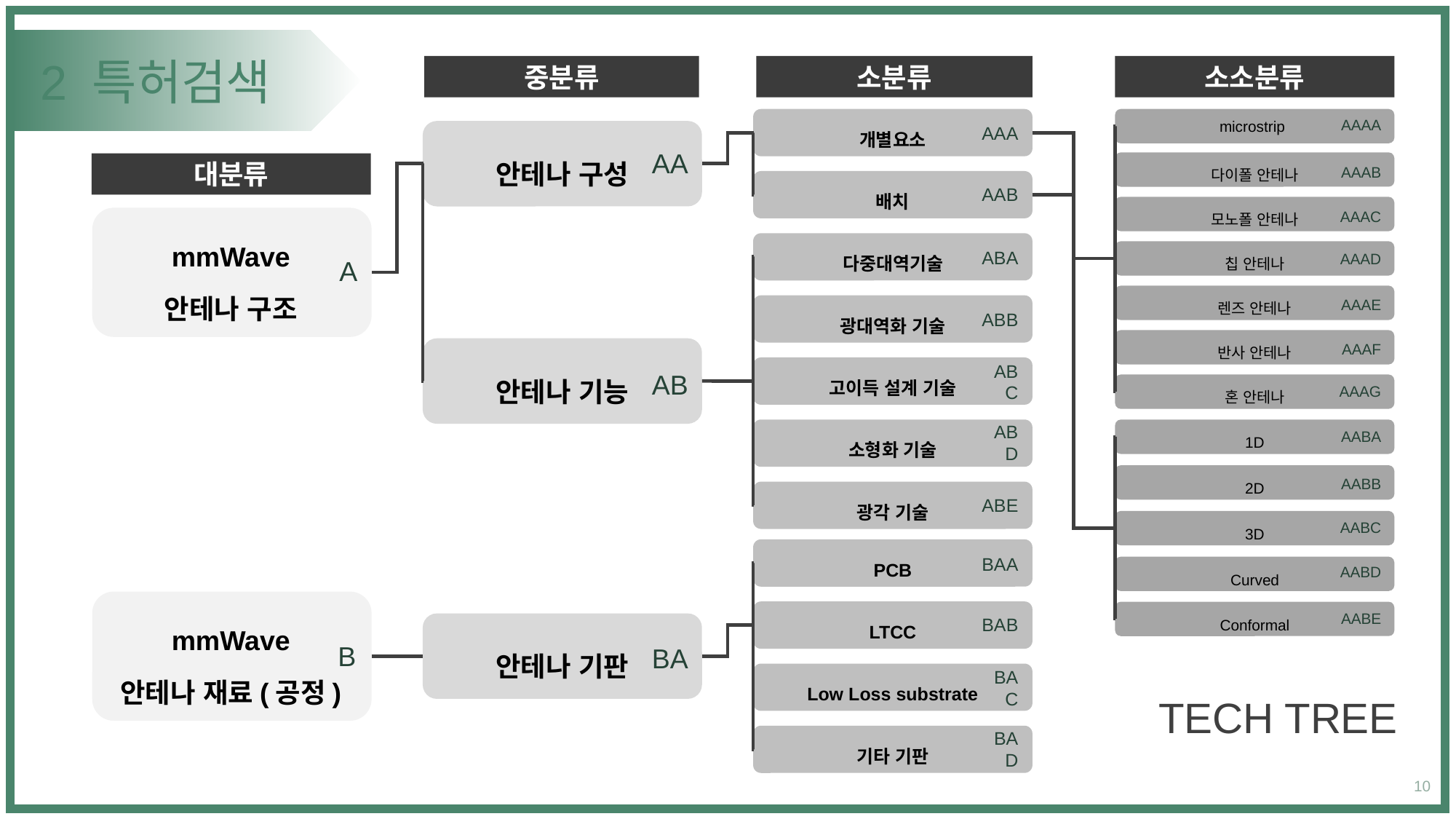

TECH TREE
# 2 특허검색
중분류
소분류
소소분류

개별요소

배치

microstrip
AAAA
AAA

안테나 구성

안테나 기능
AA
다이폴 안테나

대분류
AAAB
AAB
모노폴 안테나

AAAC

mmWave
안테나 구조

다중대역기술

광대역화 기술

고이득 설계 기술

소형화 기술

광각 기술
ABA
칩 안테나

A
AAAD
렌즈 안테나

AAAE
ABB
반사 안테나

AAAF
AB
ABC
혼 안테나

AAAG
1D

AABA
ABD
2D

AABB
ABE
3D

AABC

PCB

LTCC

Low Loss substrate

기타 기판
BAA
Curved

AABD

mmWave
안테나 재료(공정)
Conformal

AABE
BAB

안테나 기판
B
BA
BAC
TECH TREE
BAD
10